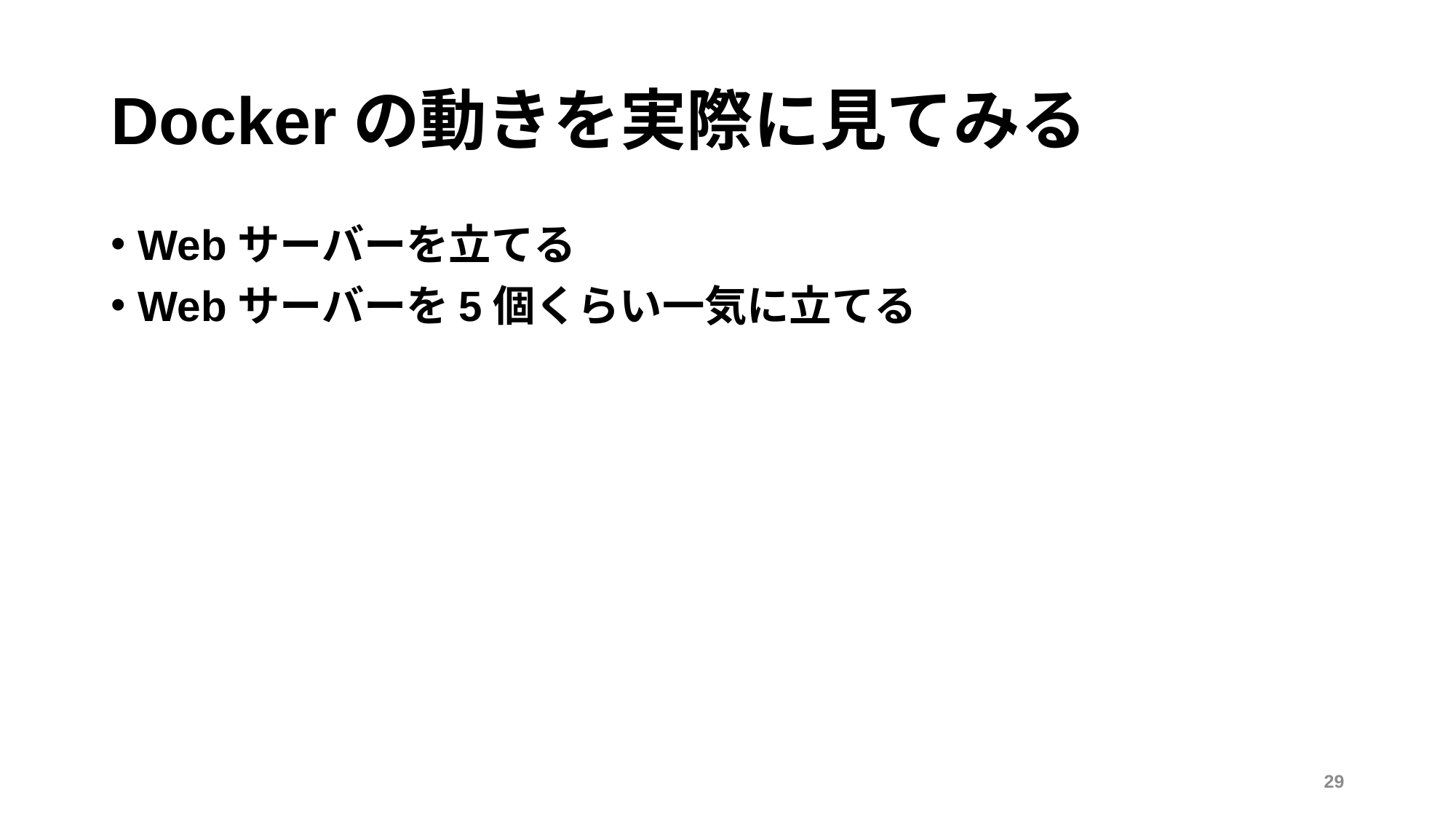

# Dockerの動きを実際に見てみる
Webサーバーを立てる
Webサーバーを5個くらい一気に立てる
29